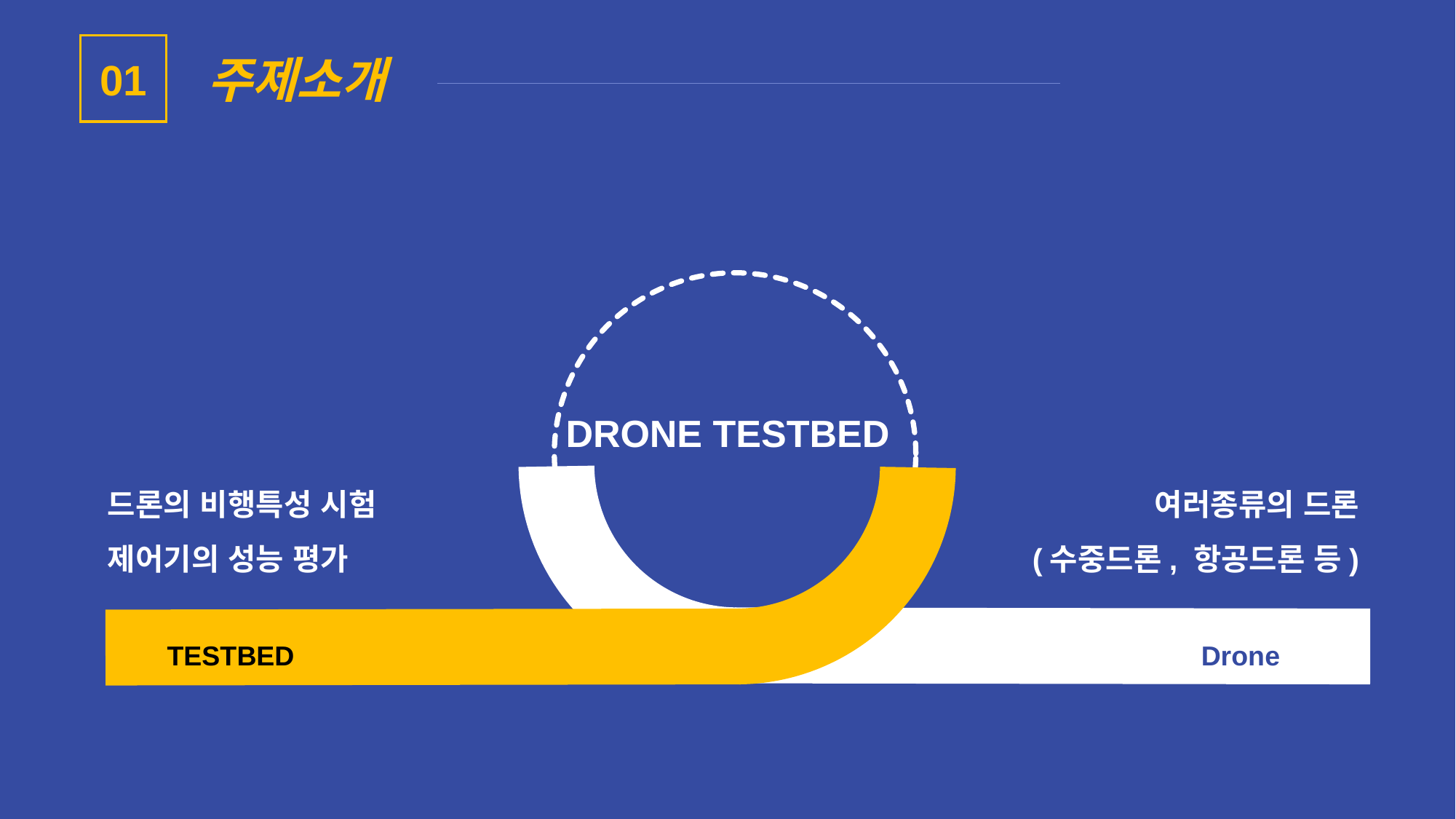

01
주제소개

DRONE TESTBED
여러종류의 드론
(수중드론, 항공드론 등)

드론의 비행특성 시험
제어기의 성능 평가
TESTBED
Drone